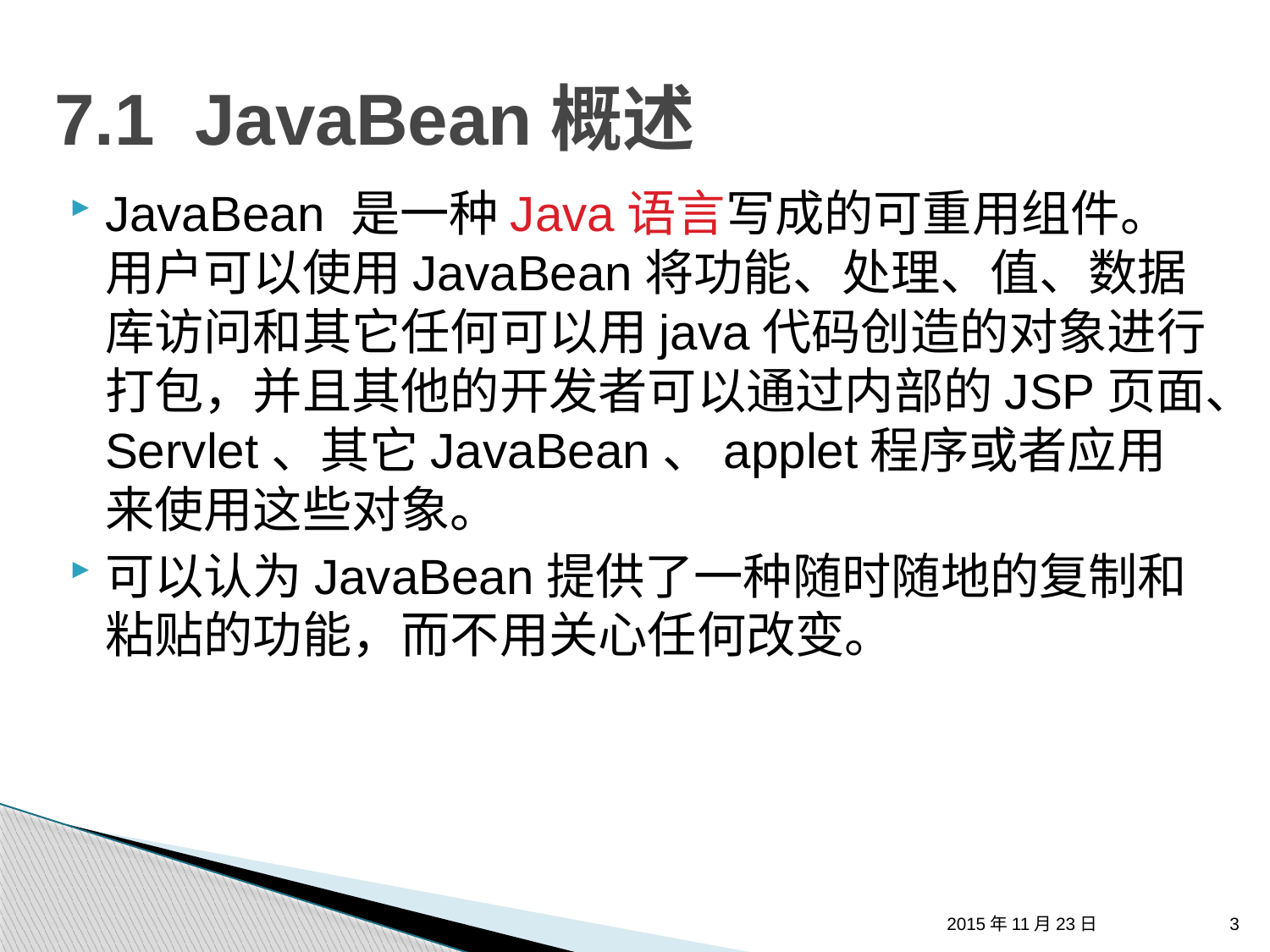

# 7.1  JavaBean概述
JavaBean 是一种Java语言写成的可重用组件。用户可以使用JavaBean将功能、处理、值、数据库访问和其它任何可以用java代码创造的对象进行打包，并且其他的开发者可以通过内部的JSP页面、Servlet、其它JavaBean、applet程序或者应用来使用这些对象。
可以认为JavaBean提供了一种随时随地的复制和粘贴的功能，而不用关心任何改变。
2015年11月23日
3